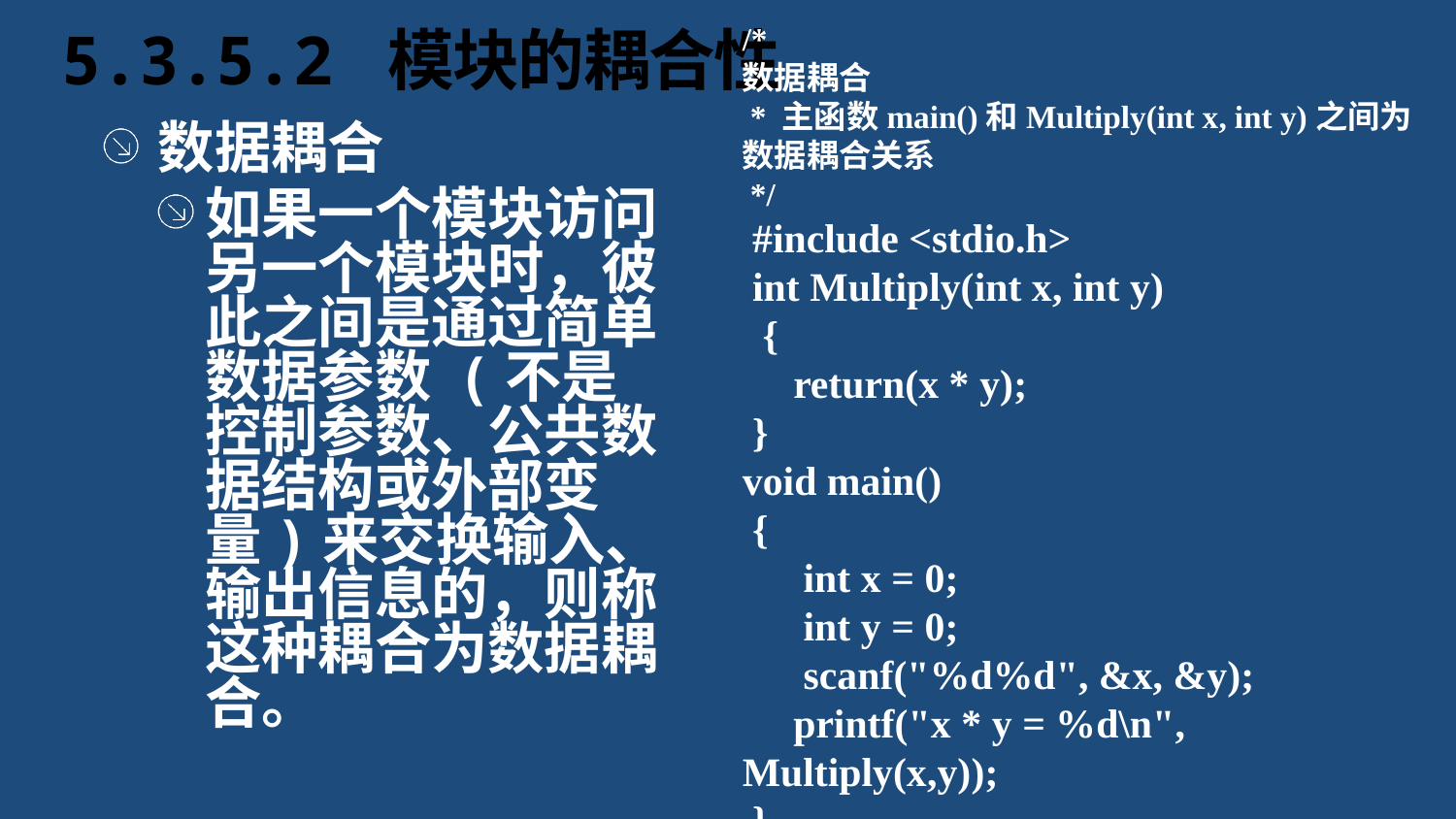

/*
数据耦合
 * 主函数main()和Multiply(int x, int y)之间为数据耦合关系
 */
 #include <stdio.h>
 int Multiply(int x, int y)
  {
     return(x * y);
 }
void main()
 {
      int x = 0;
      int y = 0;
      scanf("%d%d", &x, &y);
     printf("x * y = %d\n", Multiply(x,y));
 }
# 5.3.5.2 模块的耦合性
数据耦合
如果一个模块访问另一个模块时，彼此之间是通过简单数据参数 (不是控制参数、公共数据结构或外部变量)来交换输入、输出信息的，则称这种耦合为数据耦合。